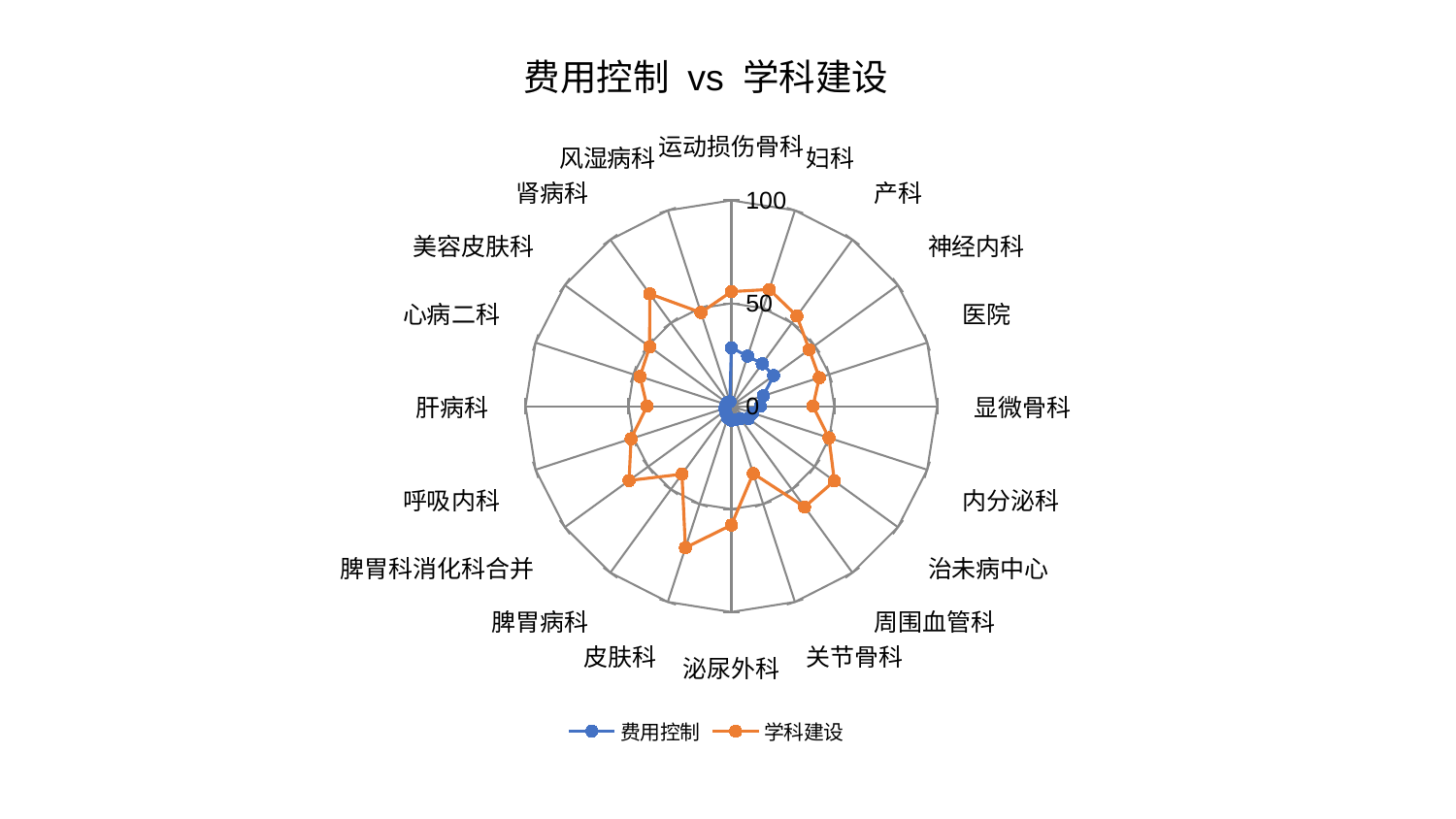

### Chart: 费用控制 vs 学科建设

| Category | 费用控制 | 学科建设 |
|---|---|---|
| 运动损伤骨科 | 28.38130935712964 | 55.65937755913924 |
| 妇科 | 25.599949391990258 | 59.64745923865956 |
| 产科 | 25.49369990681046 | 54.1439240099551 |
| 神经内科 | 25.38382398934588 | 46.752205149417726 |
| 医院 | 16.329177944202314 | 44.919260009923505 |
| 显微骨科 | 14.075368463354303 | 39.66414735009319 |
| 内分泌科 | 10.842409299209999 | 49.83972755793035 |
| 治未病中心 | 10.20696708295258 | 61.85043106420181 |
| 周围血管科 | 7.476840279386386 | 60.53007814235077 |
| 关节骨科 | 6.89900958068257 | 34.371941918507304 |
| 泌尿外科 | 6.8471587793774615 | 57.75821953594882 |
| 皮肤科 | 5.879387794176574 | 72.29739673320813 |
| 脾胃病科 | 4.343730428310917 | 40.84431361396392 |
| 脾胃科消化科合并 | 3.4900334932661696 | 61.45136938939626 |
| 呼吸内科 | 3.3286454867892585 | 51.22753564322625 |
| 肝病科 | 2.9337443876993543 | 41.00397234191527 |
| 心病二科 | 2.6305053625463577 | 46.66787445424301 |
| 美容皮肤科 | 2.559895731590681 | 49.09837776644592 |
| 肾病科 | 2.385253664298287 | 67.4624443758696 |
| 风湿病科 | 2.284373062292471 | 47.85836041233697 |
65